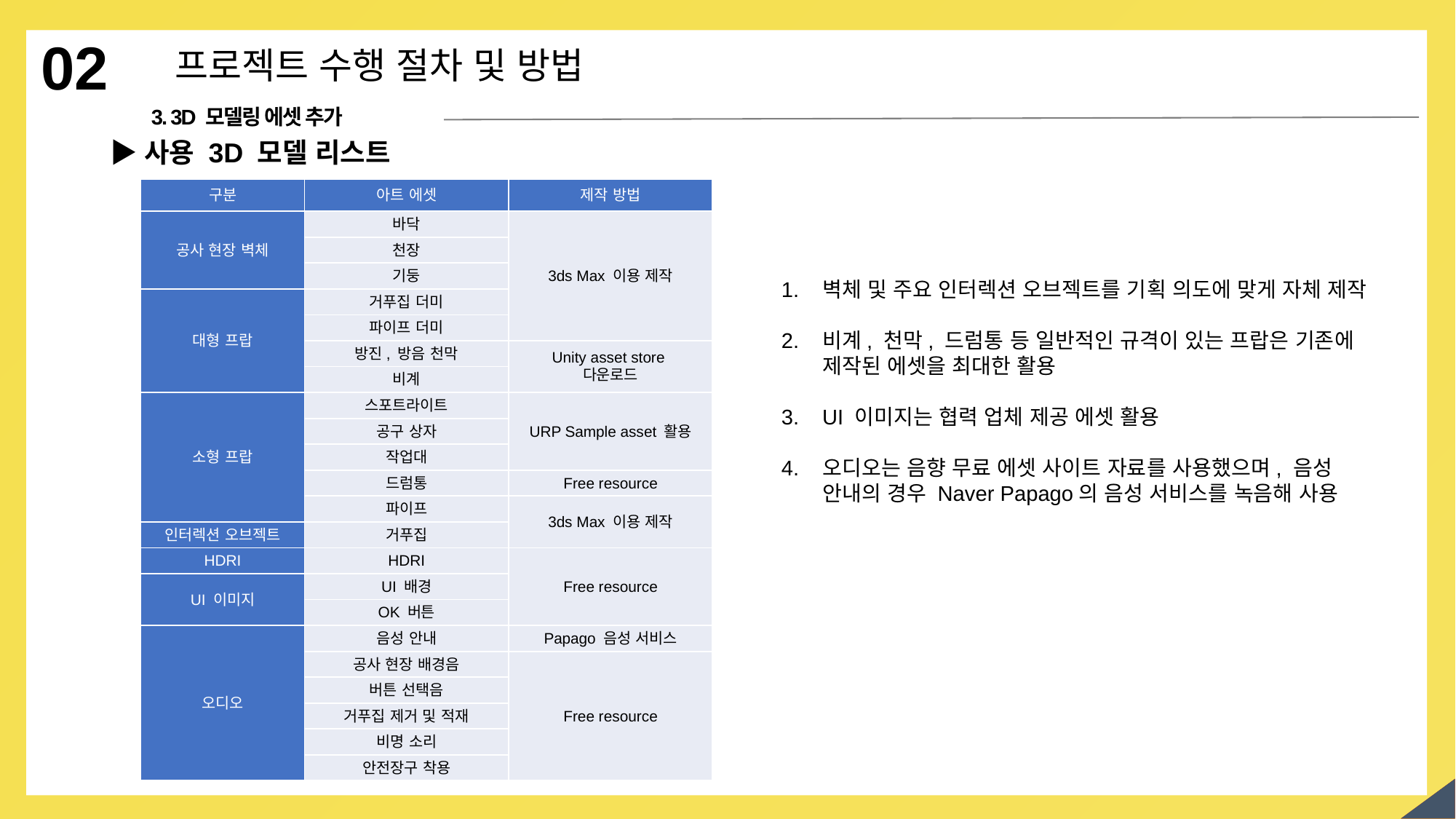

02

프로젝트 수행 절차 및 방법
3. 3D 모델링 에셋 추가

▶사용 3D 모델 리스트
| 구분 | 아트 에셋 | 제작 방법 |
| --- | --- | --- |
| 공사 현장 벽체 | 바닥 | 3ds Max 이용 제작 |
|  | 천장 |  |
|  | 기둥 |  |
| 대형 프랍 | 거푸집 더미 |  |
|  | 파이프 더미 |  |
|  | 방진, 방음 천막 | Unity asset store 다운로드 |
|  | 비계 |  |
| 소형 프랍 | 스포트라이트 | URP Sample asset 활용 |
|  | 공구 상자 |  |
|  | 작업대 |  |
|  | 드럼통 | Free resource |
|  | 파이프 | 3ds Max 이용 제작 |
| 인터렉션 오브젝트 | 거푸집 |  |
| HDRI | HDRI | Free resource |
| UI 이미지 | UI 배경 |  |
|  | OK 버튼 |  |
| 오디오 | 음성 안내 | Papago 음성 서비스 |
|  | 공사 현장 배경음 | Free resource |
|  | 버튼 선택음 |  |
|  | 거푸집 제거 및 적재 |  |
|  | 비명 소리 |  |
|  | 안전장구 착용 |  |
벽체 및 주요 인터렉션 오브젝트를 기획 의도에 맞게 자체 제작

비계, 천막, 드럼통 등 일반적인 규격이 있는 프랍은 기존에 제작된 에셋을 최대한 활용

UI 이미지는 협력 업체 제공 에셋 활용

오디오는 음향 무료 에셋 사이트 자료를 사용했으며, 음성 안내의 경우 Naver Papago의 음성 서비스를 녹음해 사용